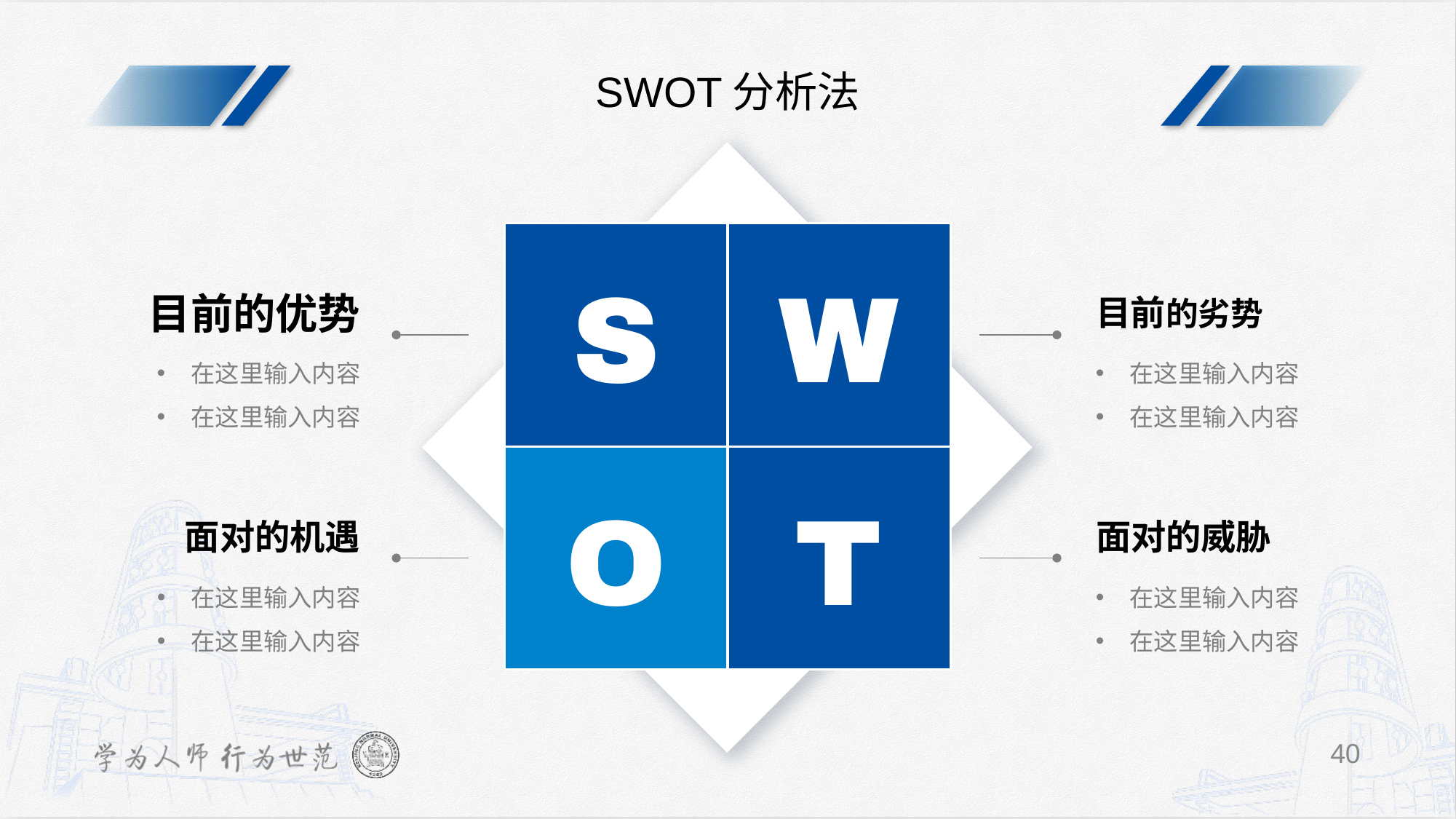

SWOT分析法

S
W
目前的优势
在这里输入内容
在这里输入内容

目前的劣势
在这里输入内容
在这里输入内容

O
T
面对的机遇
在这里输入内容
在这里输入内容
面对的威胁
在这里输入内容
在这里输入内容